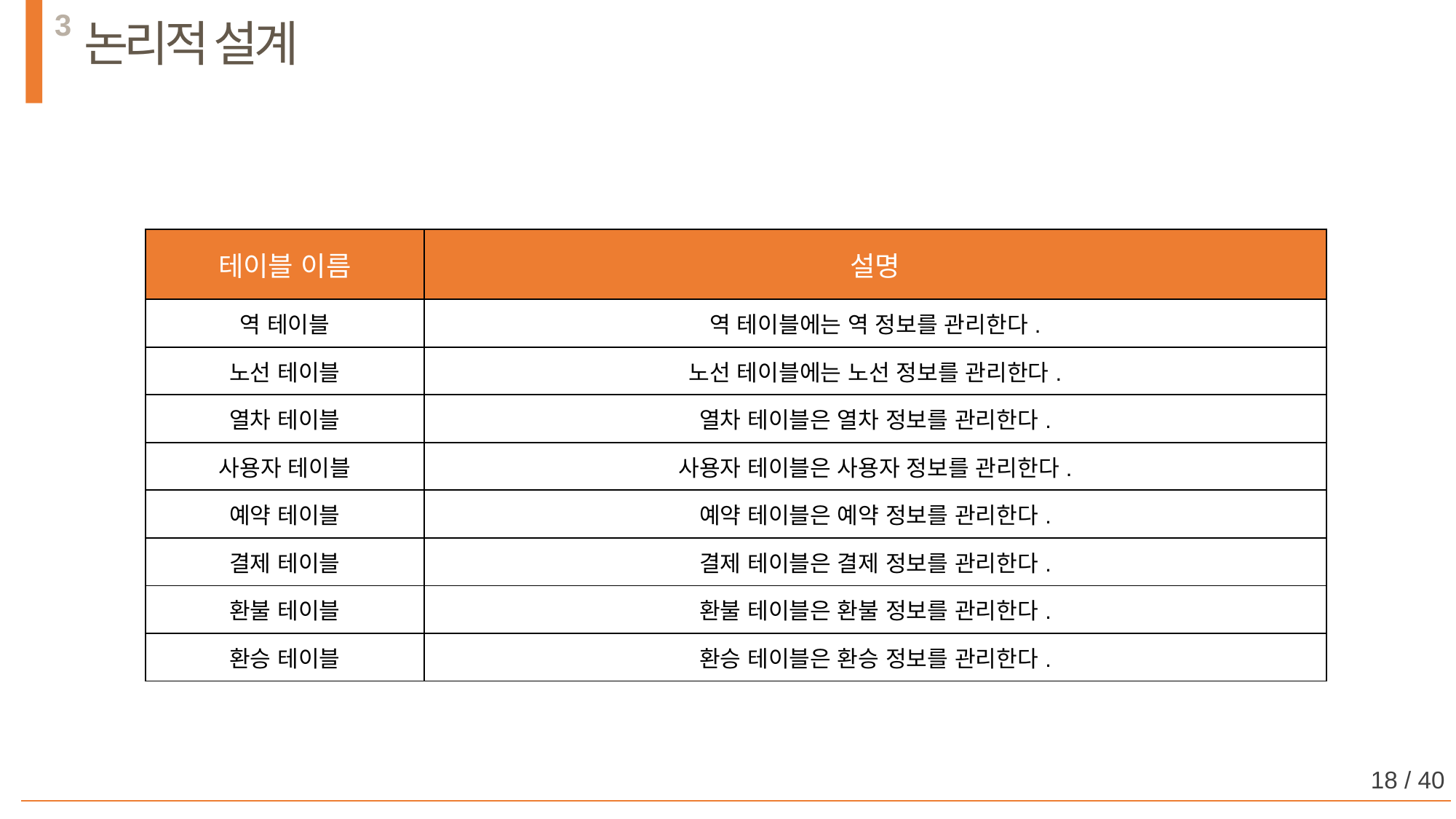

3
논리적 설계

| 테이블 이름 | 설명 |
| --- | --- |
| 역 테이블 | 역 테이블에는 역 정보를 관리한다. |
| 노선 테이블 | 노선 테이블에는 노선 정보를 관리한다. |
| 열차 테이블 | 열차 테이블은 열차 정보를 관리한다. |
| 사용자 테이블 | 사용자 테이블은 사용자 정보를 관리한다. |
| 예약 테이블 | 예약 테이블은 예약 정보를 관리한다. |
| 결제 테이블 | 결제 테이블은 결제 정보를 관리한다. |
| 환불 테이블 | 환불 테이블은 환불 정보를 관리한다. |
| 환승 테이블 | 환승 테이블은 환승 정보를 관리한다. |